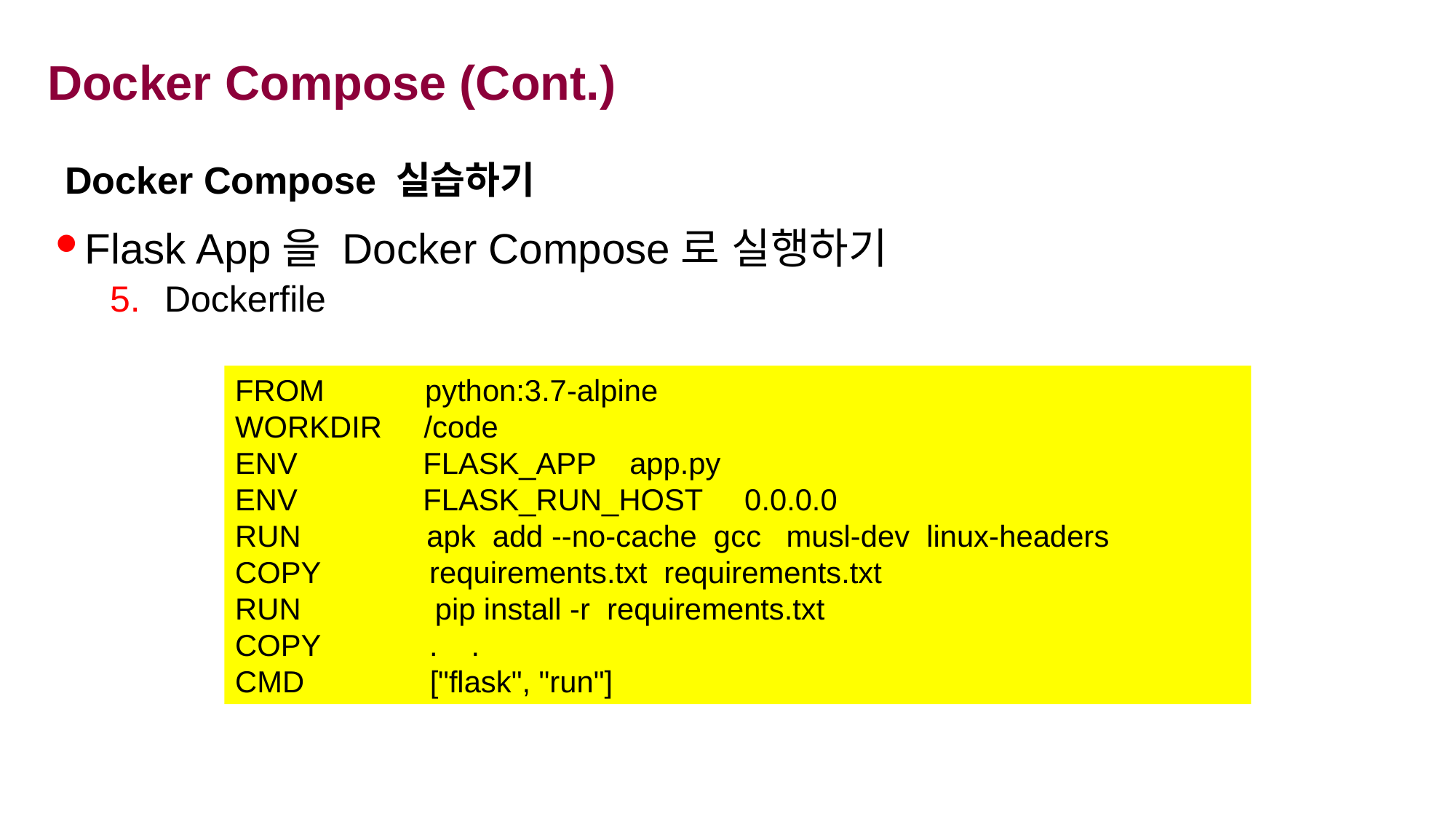

# Docker Compose (Cont.)
Docker Compose 실습하기
Flask App을 Docker Compose로 실행하기
Dockerfile
FROM            python:3.7-alpine
WORKDIR     /code
ENV               FLASK_APP    app.py
ENV               FLASK_RUN_HOST     0.0.0.0
RUN               apk  add --no-cache  gcc   musl-dev  linux-headers
COPY             requirements.txt  requirements.txt
RUN                pip install -r  requirements.txt
COPY             .    .
CMD               ["flask", "run"]